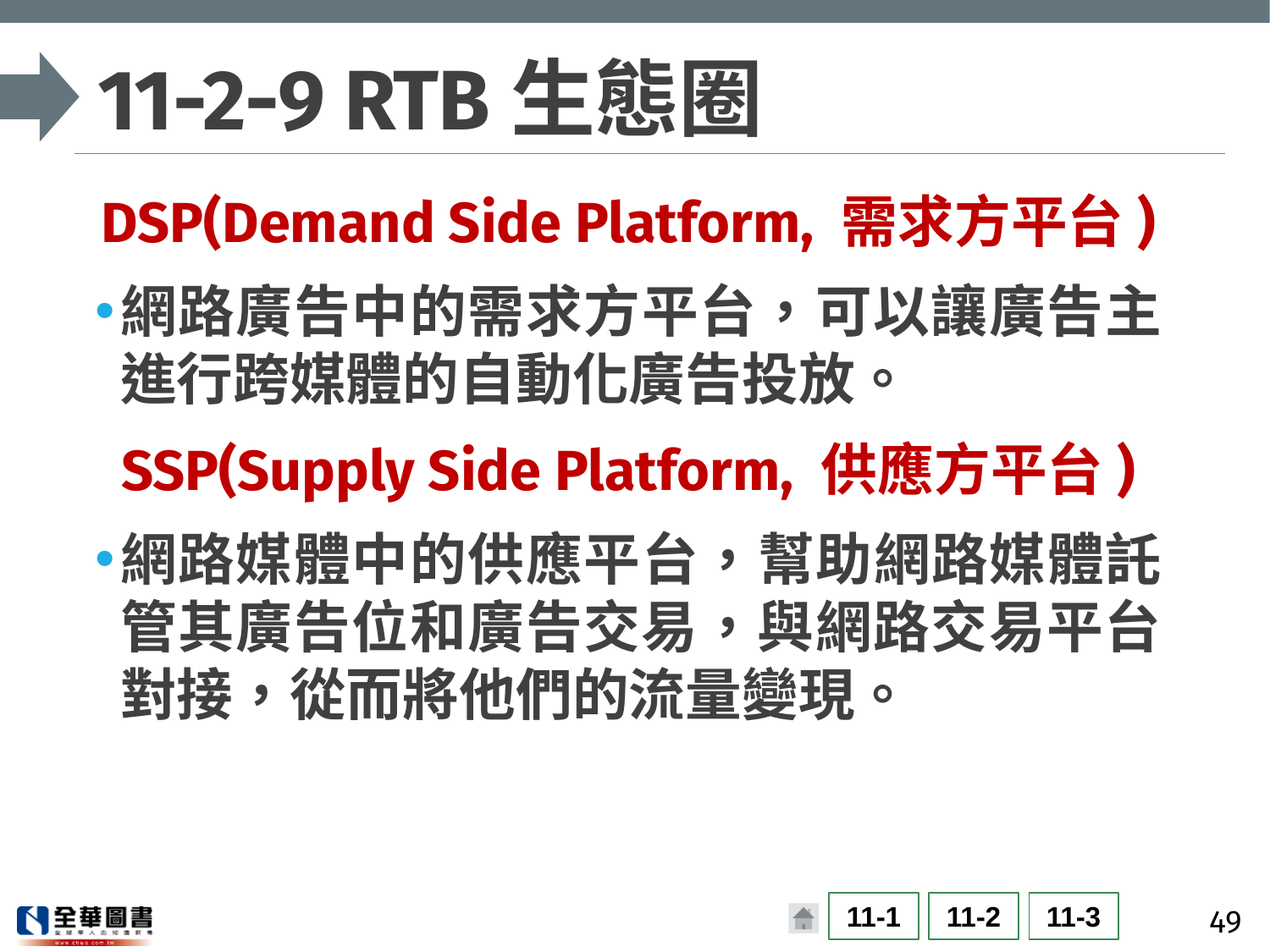

# 11-2-9 RTB生態圈
DSP(Demand Side Platform, 需求方平台)
網路廣告中的需求方平台，可以讓廣告主進行跨媒體的自動化廣告投放。
SSP(Supply Side Platform, 供應方平台)
網路媒體中的供應平台，幫助網路媒體託管其廣告位和廣告交易，與網路交易平台對接，從而將他們的流量變現。
49